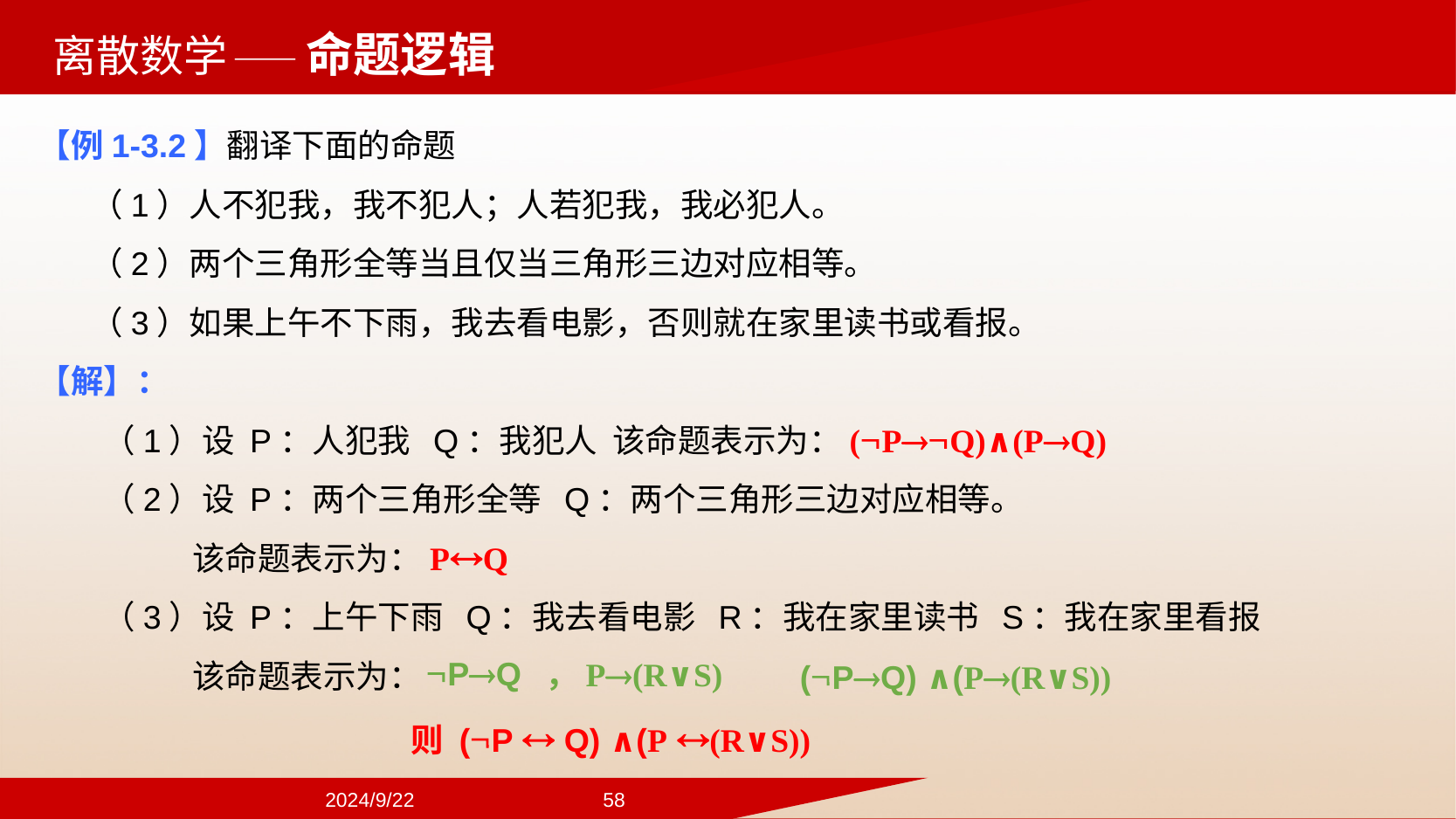

——命题逻辑
【例1-3.2】翻译下面的命题
（1）人不犯我，我不犯人；人若犯我，我必犯人。
（2）两个三角形全等当且仅当三角形三边对应相等。
（3）如果上午不下雨，我去看电影，否则就在家里读书或看报。
【解】：
（1）设 P：人犯我  Q：我犯人  该命题表示为：(¬P→¬Q)∧(P→Q)
（2）设 P：两个三角形全等  Q：两个三角形三边对应相等。
该命题表示为：P↔Q
（3）设 P：上午下雨  Q：我去看电影  R：我在家里读书  S：我在家里看报
该命题表示为：
¬P→Q
，P→(R∨S)
 (¬P→Q) ∧(P→(R∨S))
则 (¬P ↔ Q) ∧(P ↔(R∨S))
2024/9/22
58